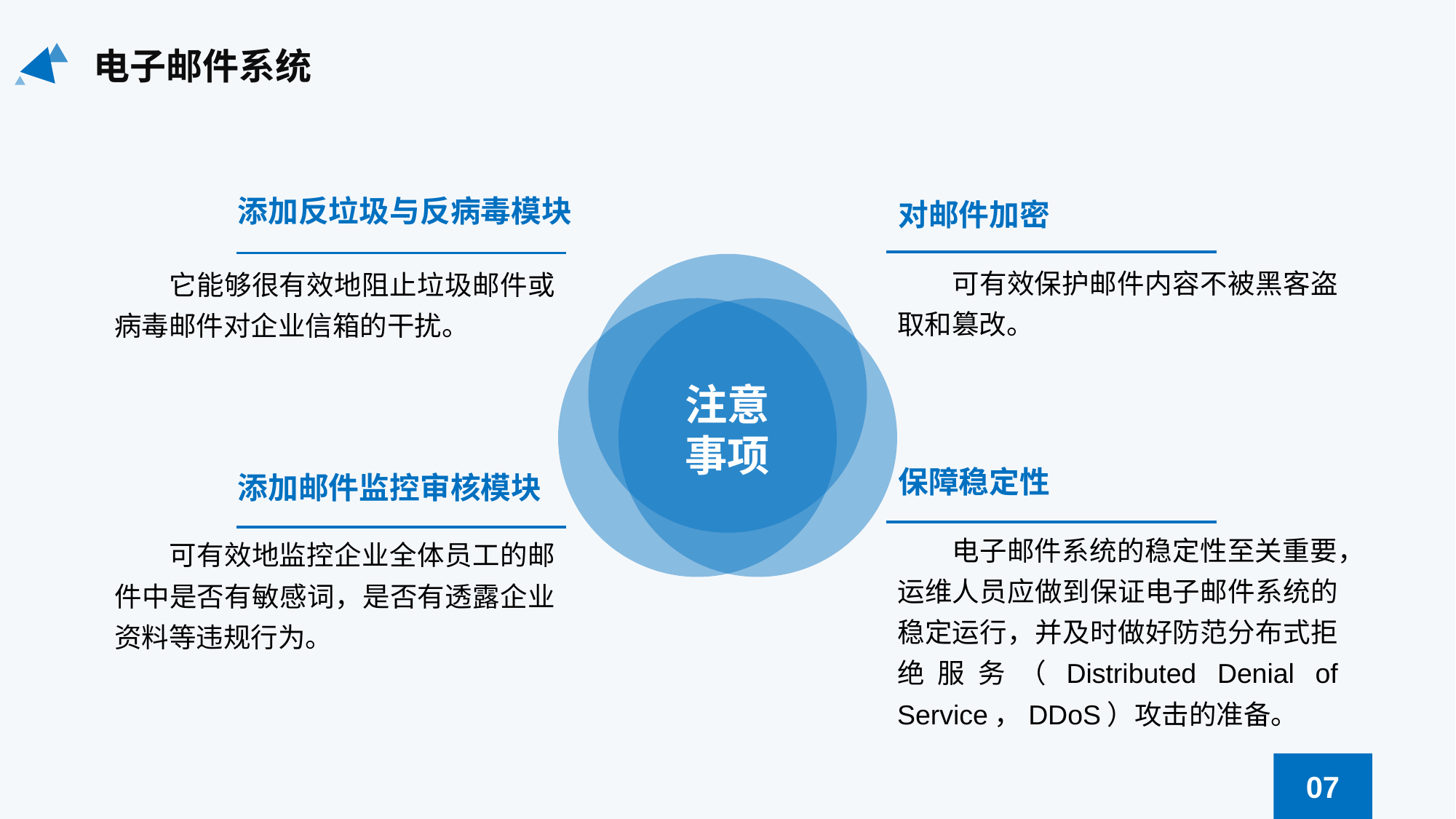

电子邮件系统

添加反垃圾与反病毒模块
对邮件加密
可有效保护邮件内容不被黑客盗取和篡改。

它能够很有效地阻止垃圾邮件或病毒邮件对企业信箱的干扰。

注意
事项
保障稳定性
添加邮件监控审核模块
电子邮件系统的稳定性至关重要，运维人员应做到保证电子邮件系统的稳定运行，并及时做好防范分布式拒绝服务（Distributed Denial of Service，DDoS）攻击的准备。
可有效地监控企业全体员工的邮件中是否有敏感词，是否有透露企业资料等违规行为。

07